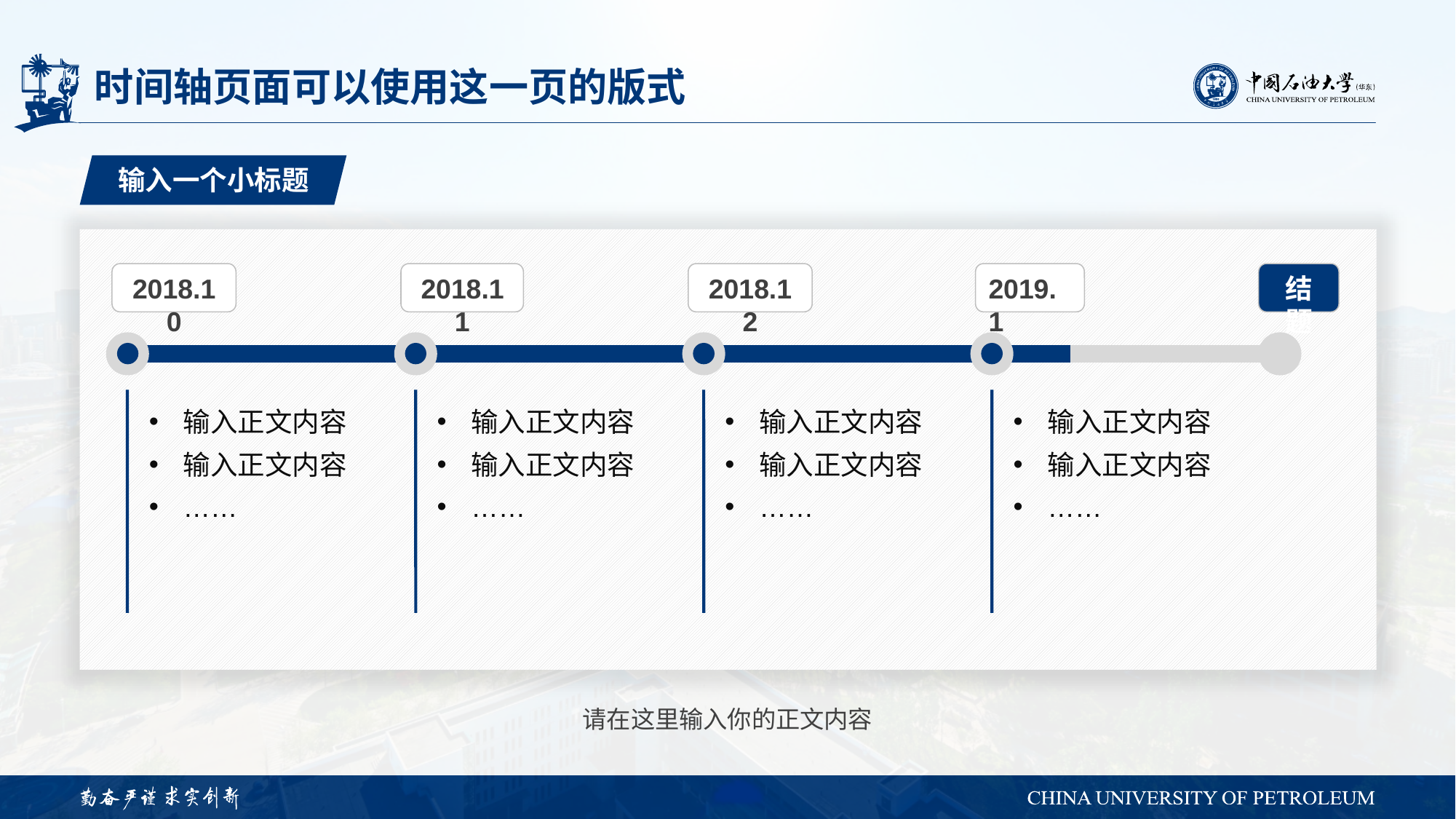

# 时间轴页面可以使用这一页的版式

输入一个小标题

2018.10
2018.11
2018.12
2019.1
结题

输入正文内容
输入正文内容
……

输入正文内容
输入正文内容
……

输入正文内容
输入正文内容
……

输入正文内容
输入正文内容
……
请在这里输入你的正文内容